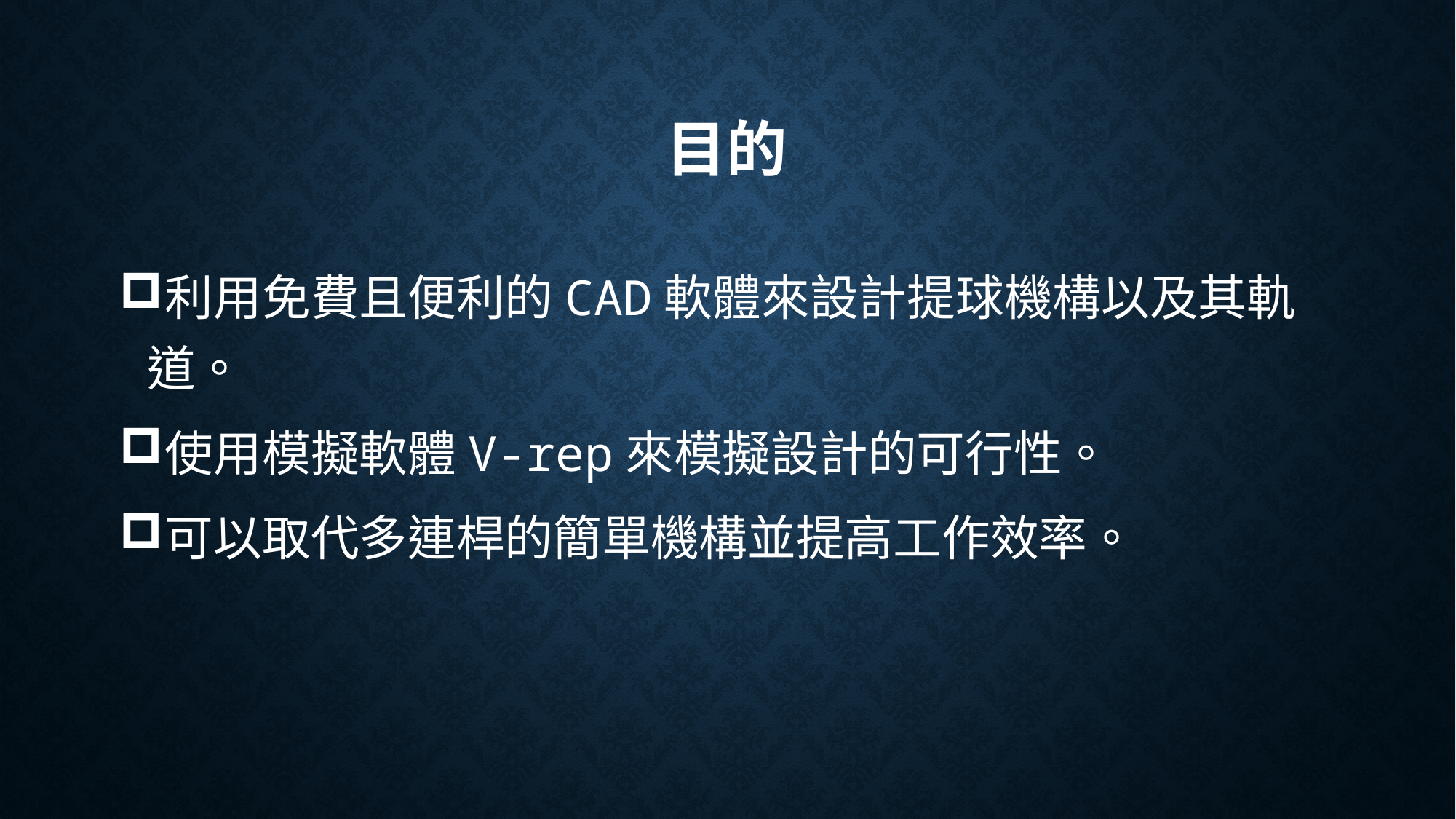

# 目的
利用免費且便利的CAD軟體來設計提球機構以及其軌道。
使用模擬軟體V-rep來模擬設計的可行性。
可以取代多連桿的簡單機構並提高工作效率。